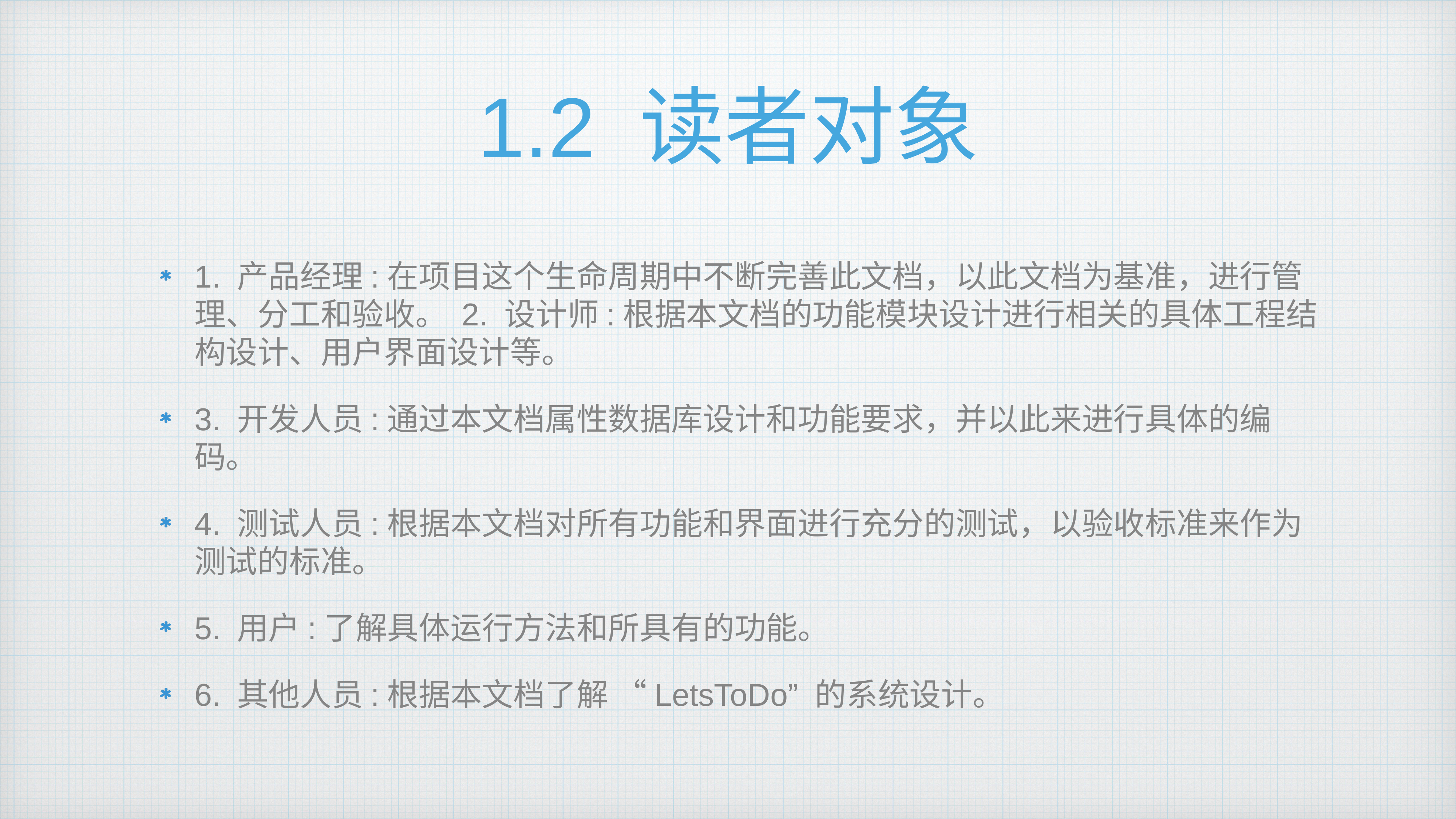

# 1.2 读者对象
1. 产品经理:在项目这个生命周期中不断完善此文档，以此文档为基准，进行管理、分工和验收。 2. 设计师:根据本文档的功能模块设计进行相关的具体工程结构设计、用户界面设计等。
3. 开发人员:通过本文档属性数据库设计和功能要求，并以此来进行具体的编码。
4. 测试人员:根据本文档对所有功能和界面进行充分的测试，以验收标准来作为测试的标准。
5. 用户:了解具体运行方法和所具有的功能。
6. 其他人员:根据本文档了解 “LetsToDo” 的系统设计。